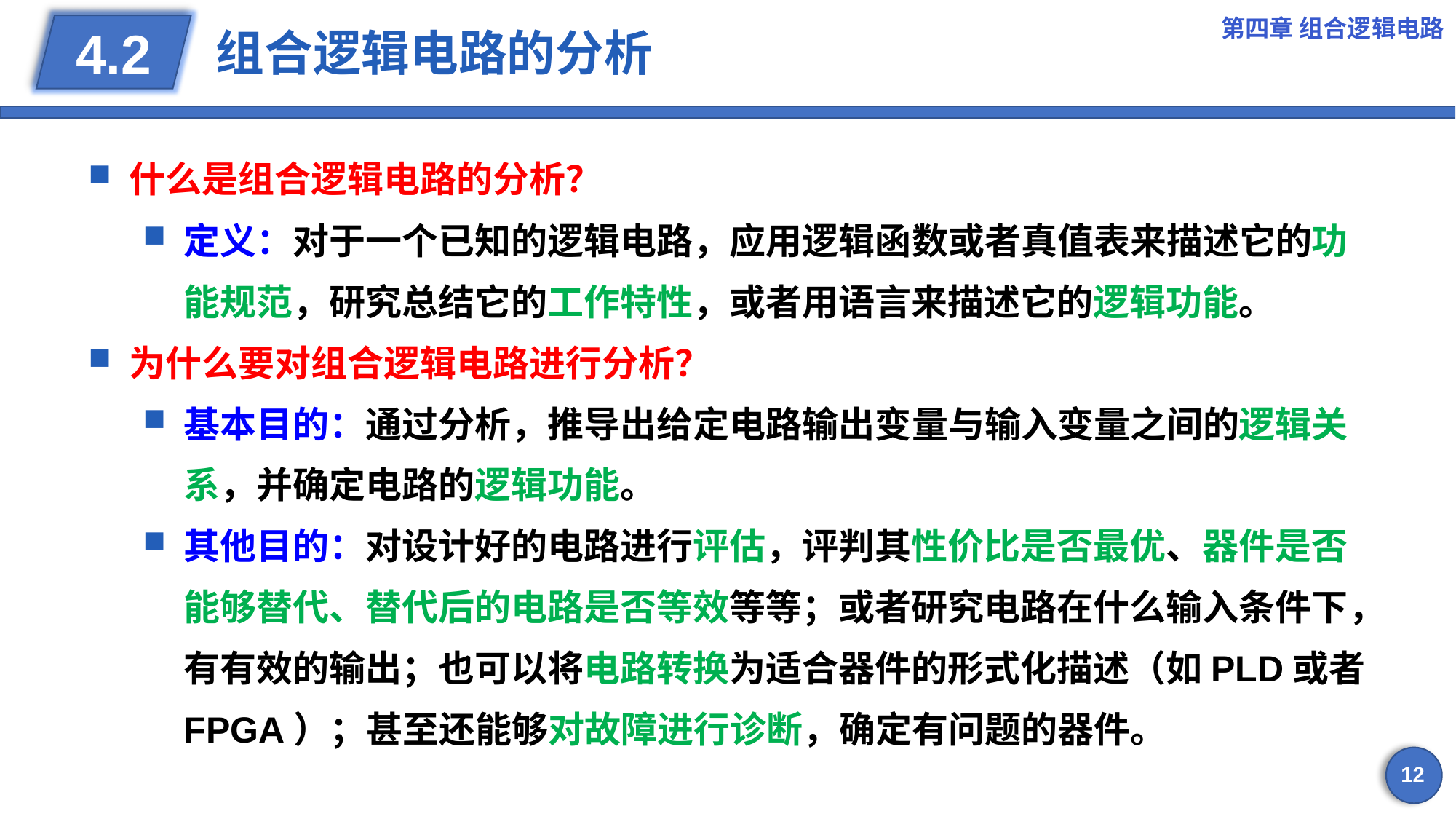

第四章 组合逻辑电路
# 组合逻辑电路的分析
4.2
什么是组合逻辑电路的分析？
定义：对于一个已知的逻辑电路，应用逻辑函数或者真值表来描述它的功能规范，研究总结它的工作特性，或者用语言来描述它的逻辑功能。
为什么要对组合逻辑电路进行分析？
基本目的：通过分析，推导出给定电路输出变量与输入变量之间的逻辑关系，并确定电路的逻辑功能。
其他目的：对设计好的电路进行评估，评判其性价比是否最优、器件是否能够替代、替代后的电路是否等效等等；或者研究电路在什么输入条件下，有有效的输出；也可以将电路转换为适合器件的形式化描述（如PLD或者FPGA）；甚至还能够对故障进行诊断，确定有问题的器件。
12